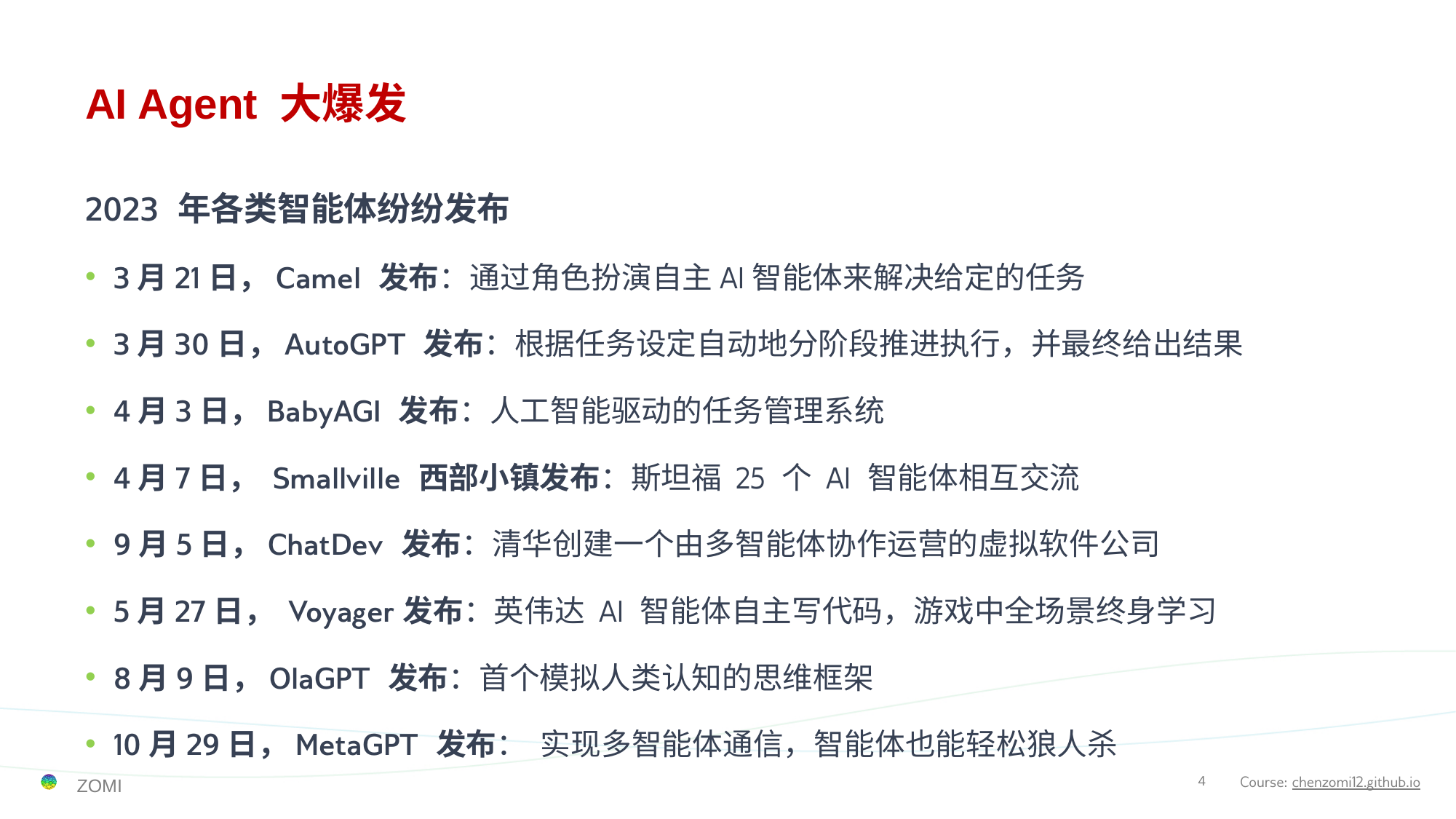

# AI Agent 大爆发
2023 年各类智能体纷纷发布
3月21日，Camel 发布：通过角色扮演自主AI智能体来解决给定的任务
3月30日，AutoGPT 发布：根据任务设定自动地分阶段推进执行，并最终给出结果
4月3日，BabyAGI 发布：人工智能驱动的任务管理系统
4月7日， Smallville 西部小镇发布：斯坦福 25 个 AI 智能体相互交流
9月5日，ChatDev 发布：清华创建一个由多智能体协作运营的虚拟软件公司
5月27日， Voyager发布：英伟达 AI 智能体自主写代码，游戏中全场景终身学习
8月9日，OlaGPT 发布：首个模拟人类认知的思维框架
10月29日，MetaGPT 发布：  实现多智能体通信，智能体也能轻松狼人杀